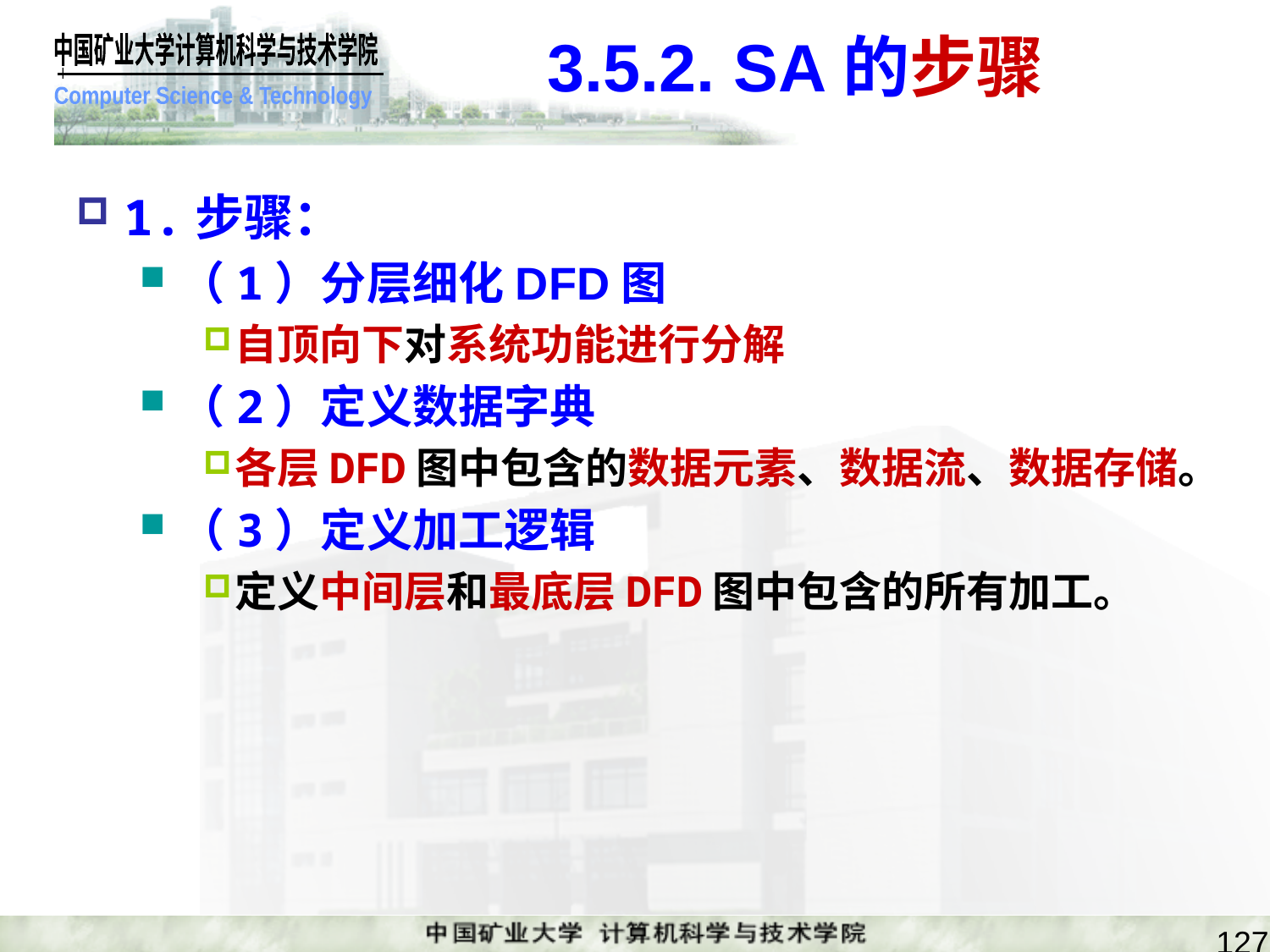

# 3.5.2. SA的步骤
1.步骤：
（1）分层细化DFD图
自顶向下对系统功能进行分解
（2）定义数据字典
各层DFD图中包含的数据元素、数据流、数据存储。
（3）定义加工逻辑
定义中间层和最底层DFD图中包含的所有加工。
127
127